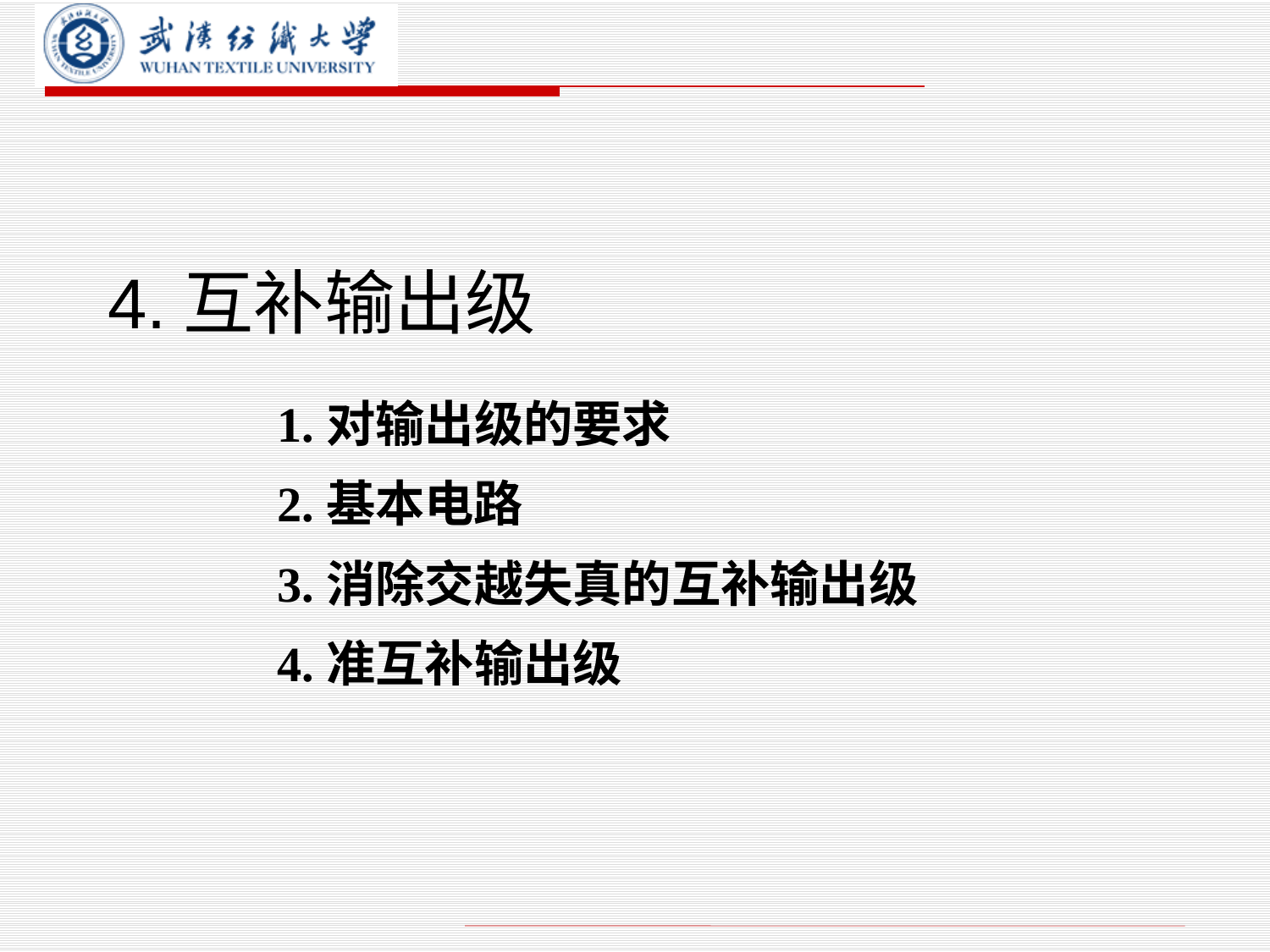

# 4.互补输出级
1.对输出级的要求
2.基本电路
3.消除交越失真的互补输出级
4.准互补输出级